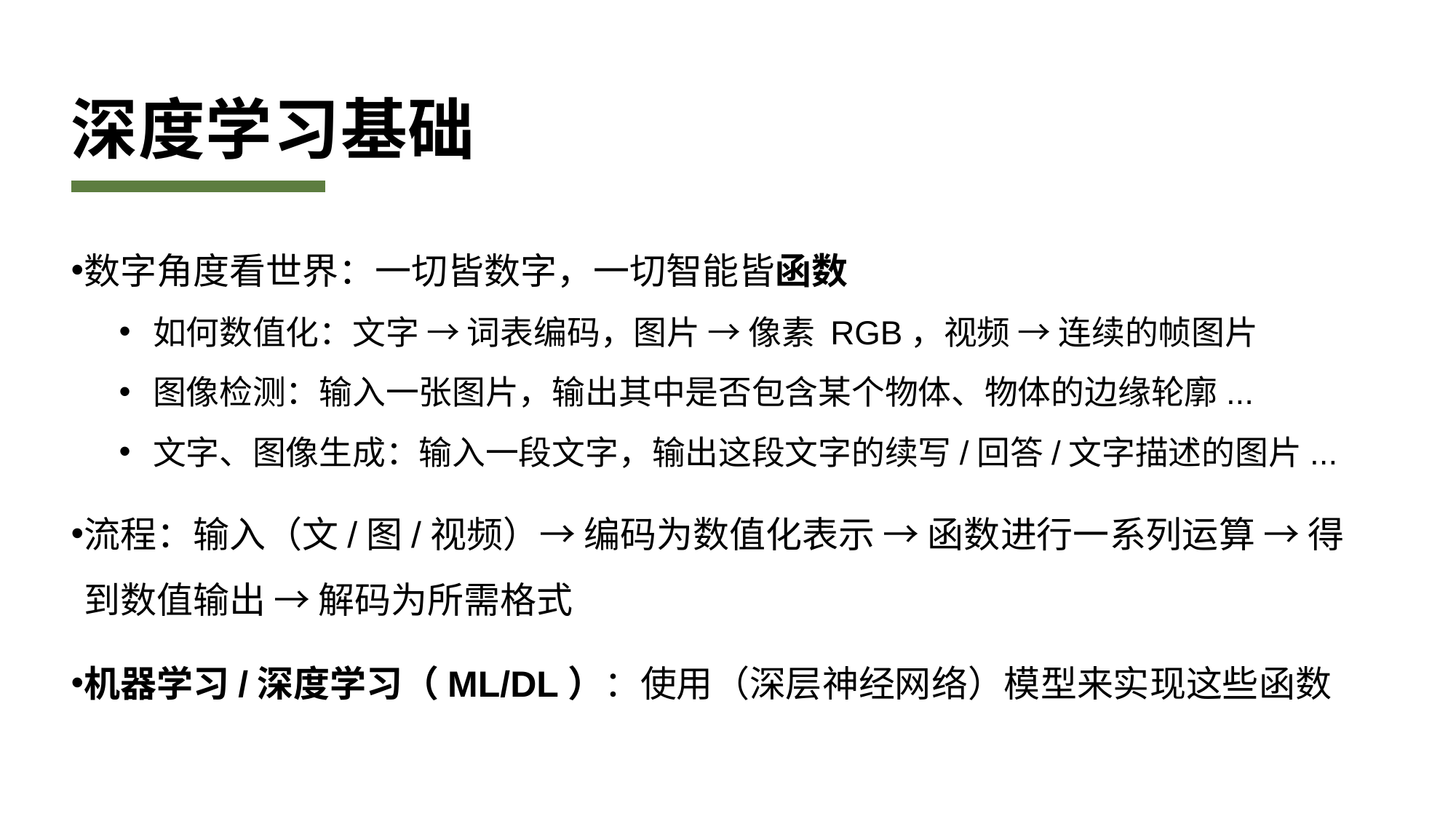

# 深度学习基础
数字角度看世界：一切皆数字，一切智能皆函数
如何数值化：文字 → 词表编码，图片 → 像素 RGB，视频 → 连续的帧图片
图像检测：输入一张图片，输出其中是否包含某个物体、物体的边缘轮廓...
文字、图像生成：输入一段文字，输出这段文字的续写/回答/文字描述的图片...
流程：输入（文/图/视频）→ 编码为数值化表示 → 函数进行一系列运算 → 得到数值输出 → 解码为所需格式
机器学习/深度学习（ML/DL）：使用（深层神经网络）模型来实现这些函数